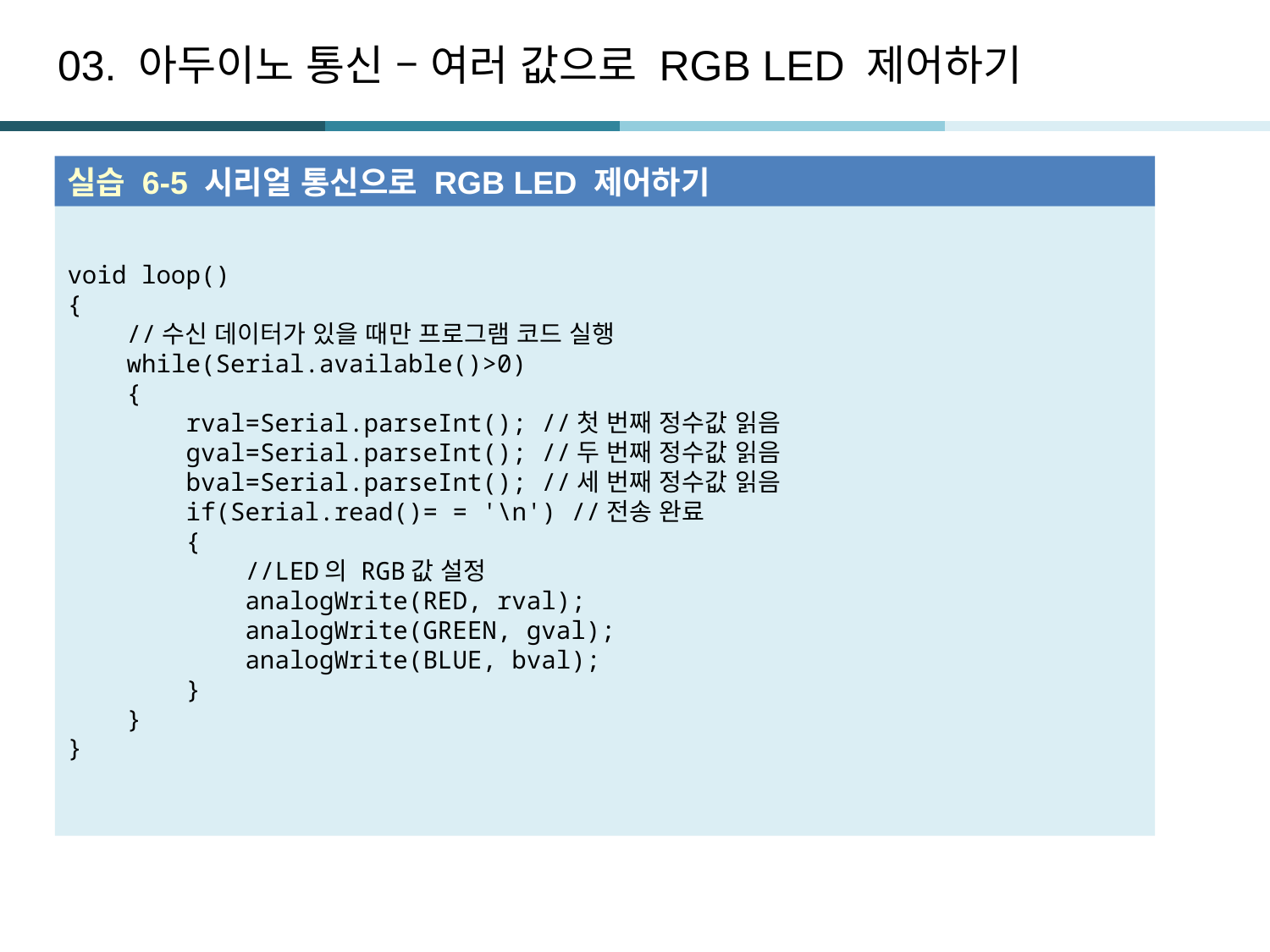

# 03. 아두이노 통신 – 여러 값으로 RGB LED 제어하기
실습 6-5 시리얼 통신으로 RGB LED 제어하기
void loop()
{
    //수신 데이터가 있을 때만 프로그램 코드 실행
    while(Serial.available()>0)
    {
        rval=Serial.parseInt(); //첫 번째 정수값 읽음
        gval=Serial.parseInt(); //두 번째 정수값 읽음
        bval=Serial.parseInt(); //세 번째 정수값 읽음
        if(Serial.read()= = '\n') //전송 완료
        {
            //LED의 RGB값 설정
            analogWrite(RED, rval);
            analogWrite(GREEN, gval);
            analogWrite(BLUE, bval);
        }
    }
}